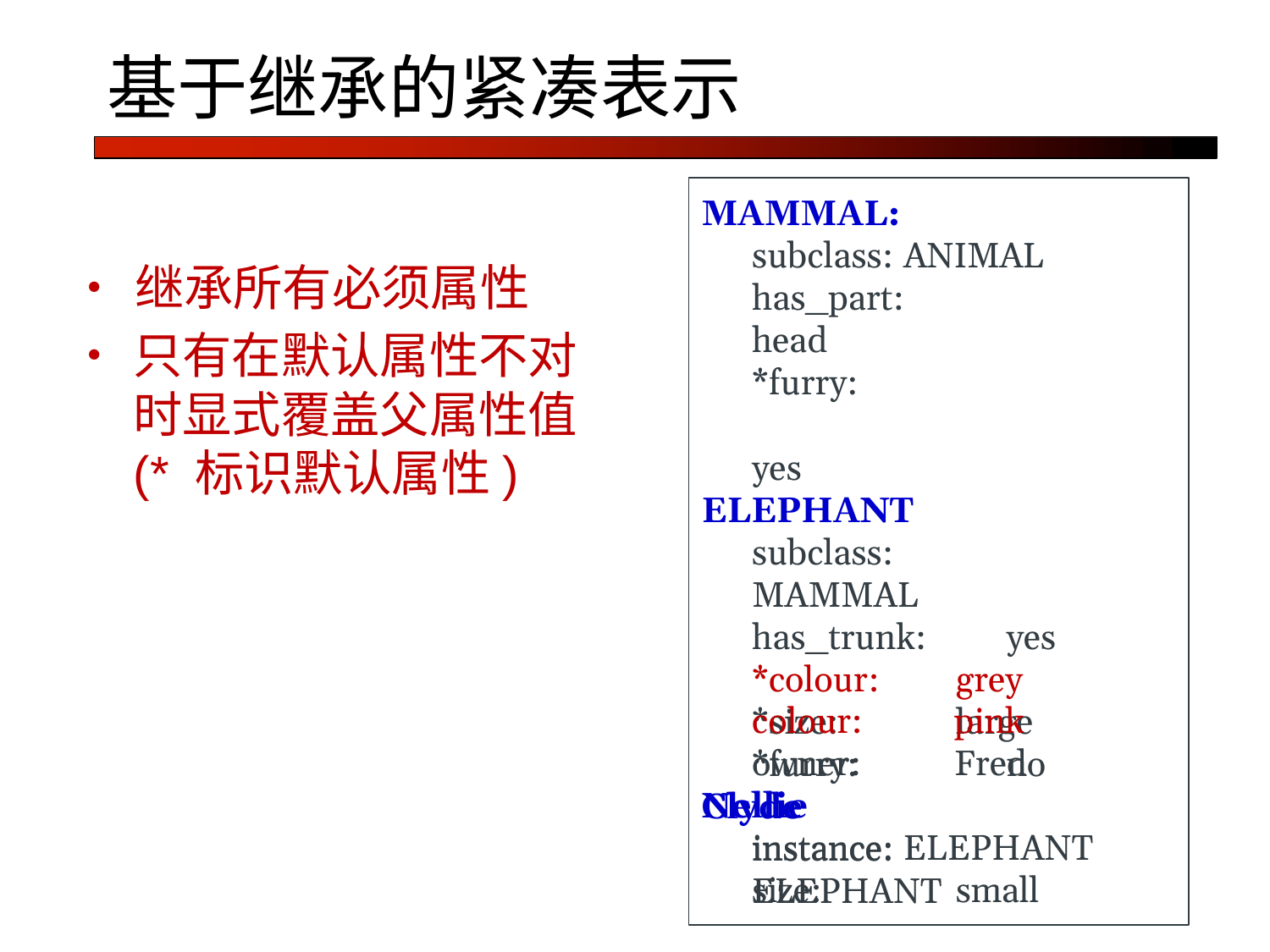

# 基于继承的紧凑表示

MAMMAL:
subclass: ANIMAL has_part:	head
*furry:	yes
ELEPHANT
subclass: MAMMAL has_trunk:	yes
*colour:	grey
*size:	large
*furry:	no
Clyde
instance: ELEPHANT
•	继承所有必须属性

•	只有在默认属性不对 时显式覆盖父属性值(* 标识默认属性)
colour:
owner:
Nellie
pink
Fred
instance: ELEPHANT size:	small